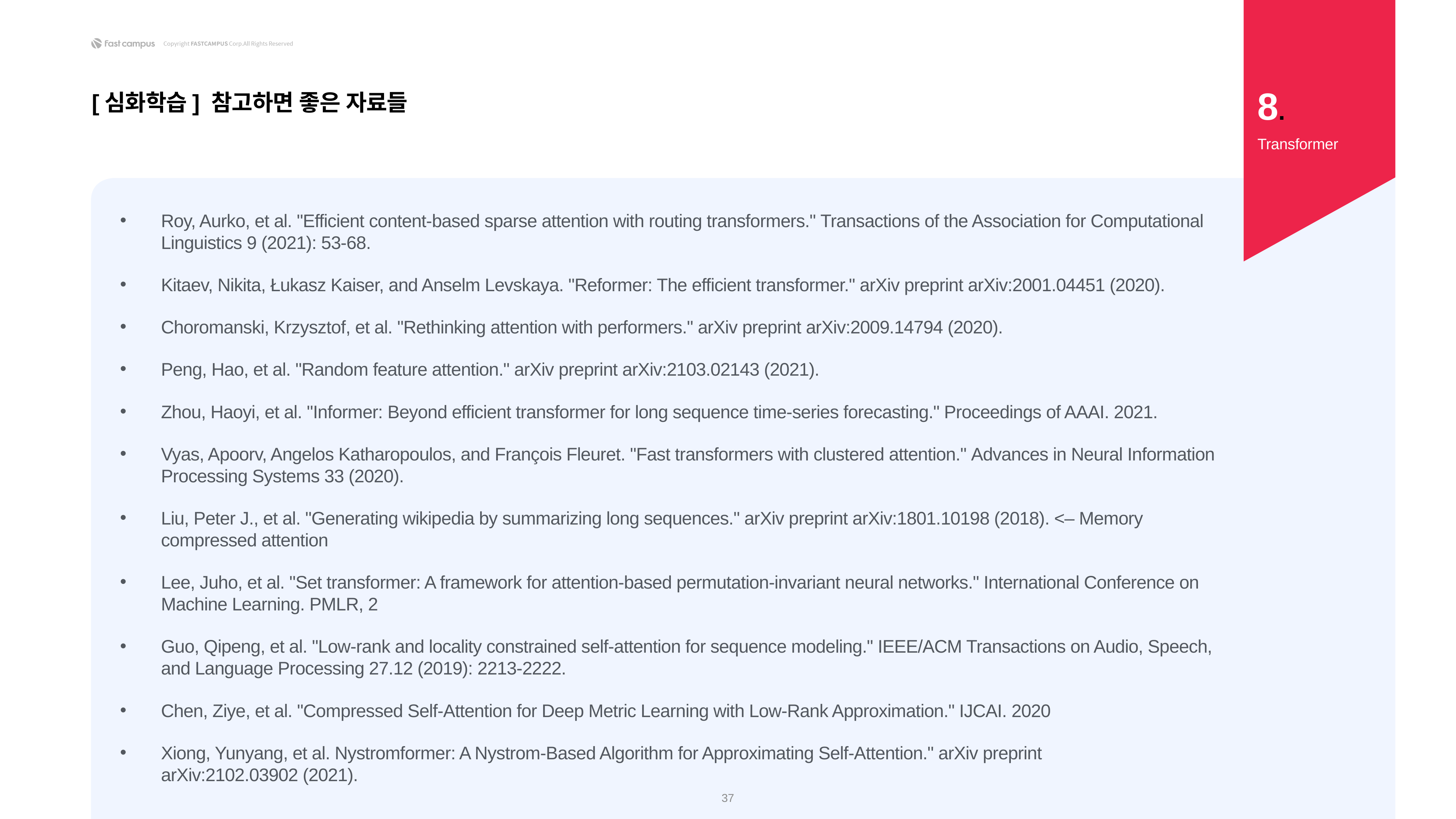

8.
[심화학습] 참고하면 좋은 자료들
Transformer
Roy, Aurko, et al. "Efficient content-based sparse attention with routing transformers." Transactions of the Association for Computational Linguistics 9 (2021): 53-68.
Kitaev, Nikita, Łukasz Kaiser, and Anselm Levskaya. "Reformer: The efficient transformer." arXiv preprint arXiv:2001.04451 (2020).
Choromanski, Krzysztof, et al. "Rethinking attention with performers." arXiv preprint arXiv:2009.14794 (2020).
Peng, Hao, et al. "Random feature attention." arXiv preprint arXiv:2103.02143 (2021).
Zhou, Haoyi, et al. "Informer: Beyond efficient transformer for long sequence time-series forecasting." Proceedings of AAAI. 2021.
Vyas, Apoorv, Angelos Katharopoulos, and François Fleuret. "Fast transformers with clustered attention." Advances in Neural Information Processing Systems 33 (2020).
Liu, Peter J., et al. "Generating wikipedia by summarizing long sequences." arXiv preprint arXiv:1801.10198 (2018). <– Memory compressed attention
Lee, Juho, et al. "Set transformer: A framework for attention-based permutation-invariant neural networks." International Conference on Machine Learning. PMLR, 2
Guo, Qipeng, et al. "Low-rank and locality constrained self-attention for sequence modeling." IEEE/ACM Transactions on Audio, Speech, and Language Processing 27.12 (2019): 2213-2222.
Chen, Ziye, et al. "Compressed Self-Attention for Deep Metric Learning with Low-Rank Approximation." IJCAI. 2020
Xiong, Yunyang, et al. Nystromformer: A Nystrom-Based Algorithm for Approximating Self-Attention." arXiv preprint arXiv:2102.03902 (2021).
37